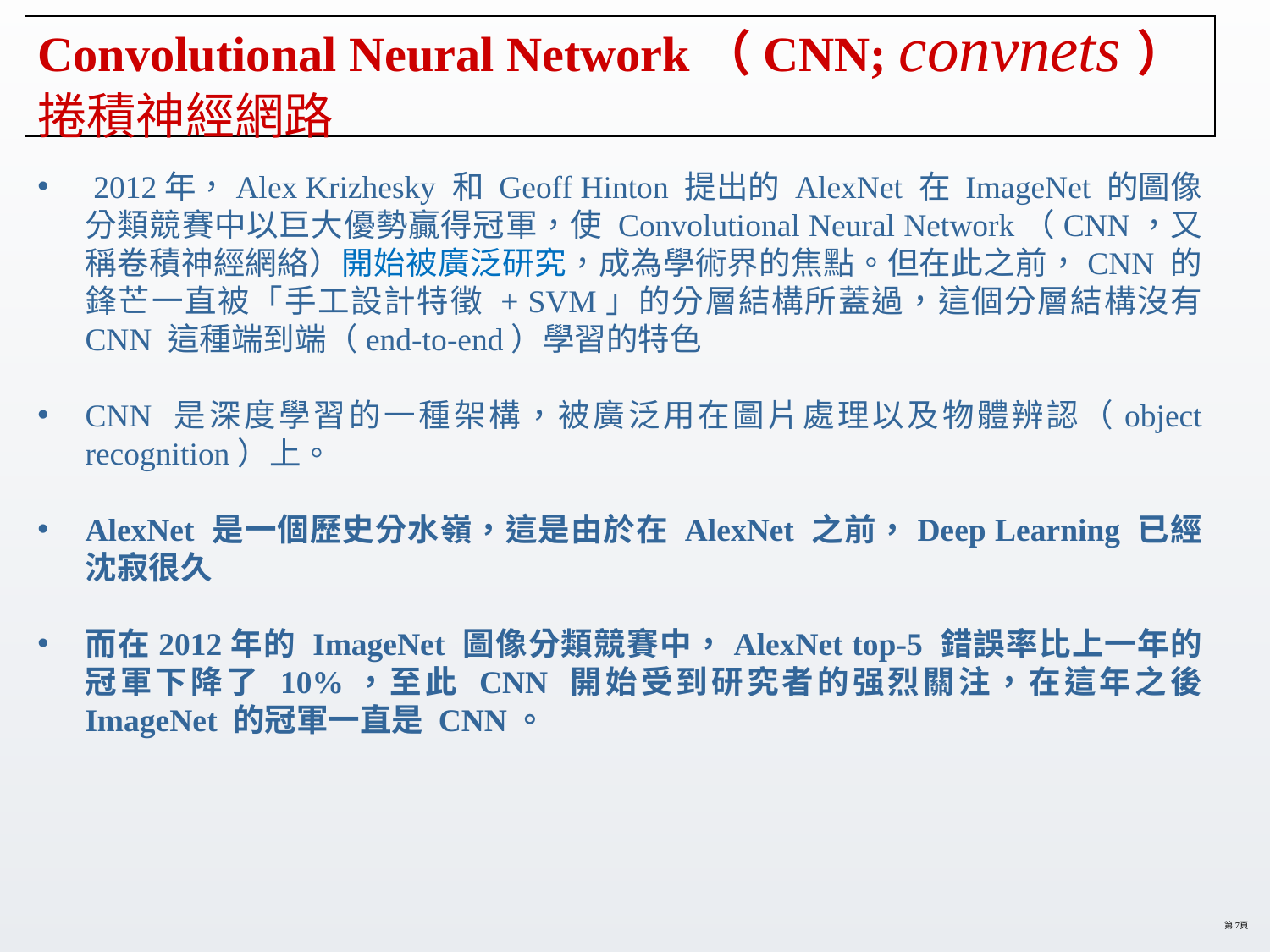

# Convolutional Neural Network（CNN; convnets） 捲積神經網路
 2012年，Alex Krizhesky 和 Geoff Hinton 提出的 AlexNet 在 ImageNet 的圖像分類競賽中以巨大優勢贏得冠軍，使 Convolutional Neural Network（CNN，又稱卷積神經網絡）開始被廣泛研究，成為學術界的焦點。但在此之前，CNN 的鋒芒一直被「手工設計特徵 + SVM」的分層結構所蓋過，這個分層結構沒有 CNN 這種端到端（end-to-end）學習的特色

CNN 是深度學習的一種架構，被廣泛用在圖片處理以及物體辨認（object recognition）上。

AlexNet 是一個歷史分水嶺，這是由於在 AlexNet 之前，Deep Learning 已經沈寂很久

而在2012年的 ImageNet 圖像分類競賽中，AlexNet top-5 錯誤率比上一年的冠軍下降了 10%，至此 CNN 開始受到研究者的强烈關注，在這年之後 ImageNet 的冠軍一直是 CNN。